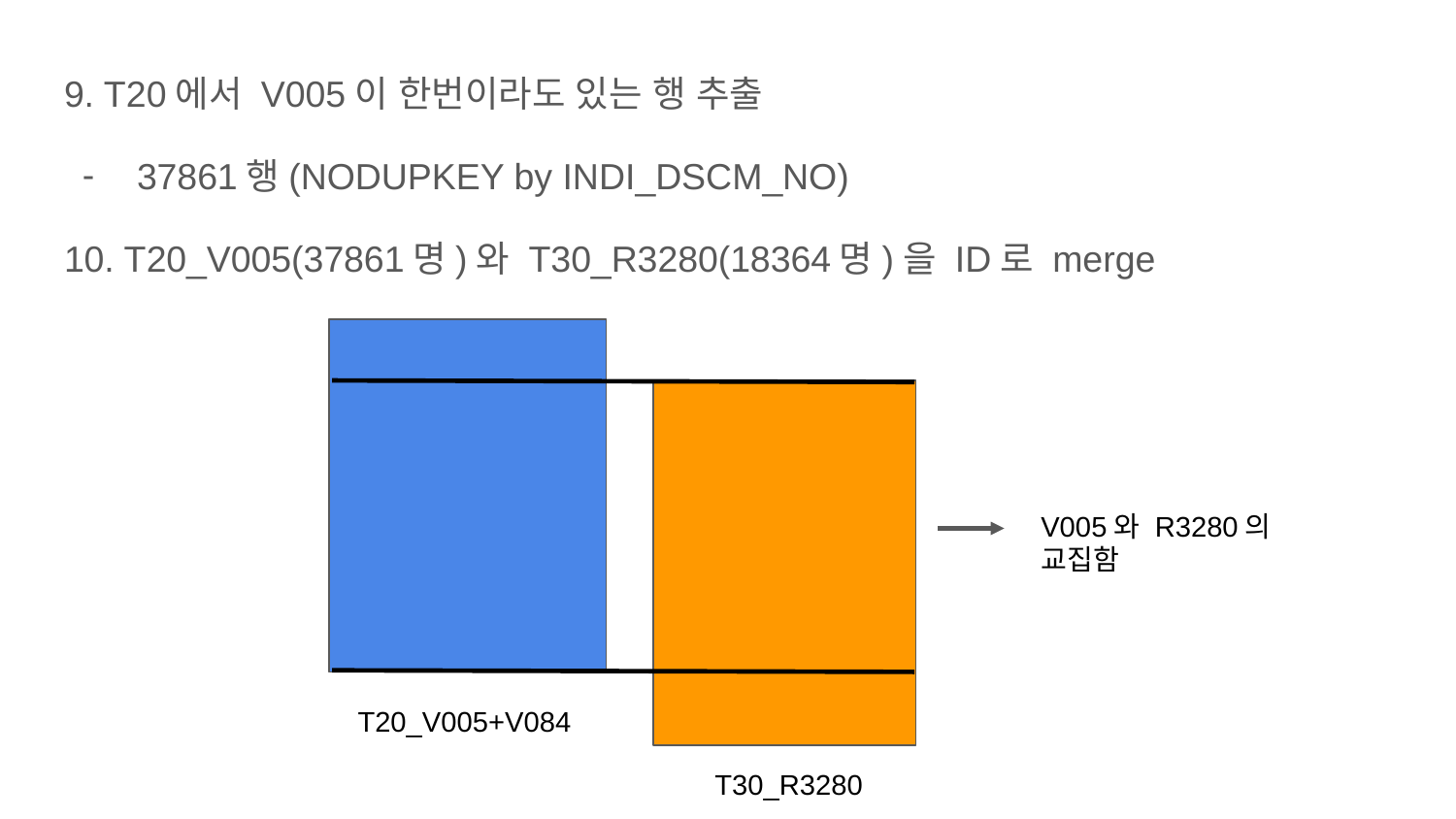

9. T20에서 V005이 한번이라도 있는 행 추출
37861행(NODUPKEY by INDI_DSCM_NO)
10. T20_V005(37861명)와 T30_R3280(18364명)을 ID로 merge

V005와 R3280의 교집함
T20_V005+V084
T30_R3280